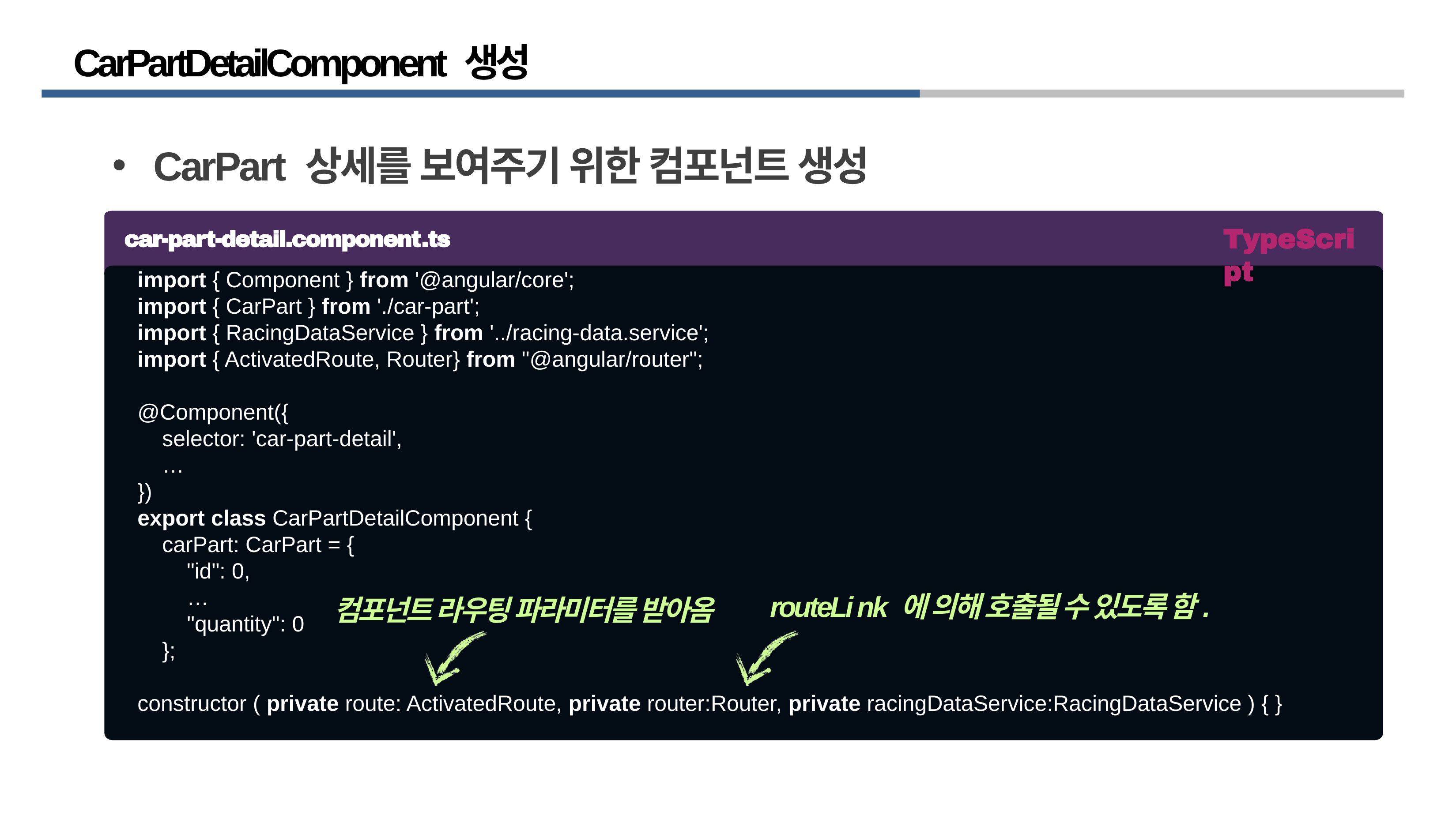

# CarPartDetailComponent 생성
CarPart 상세를 보여주기 위한 컴포넌트 생성

TypeScript
car-part-detail.component.ts
import { Component } from '@angular/core';
import { CarPart } from './car-part';
import { RacingDataService } from '../racing-data.service';
import { ActivatedRoute, Router} from "@angular/router";
@Component({
    selector: 'car-part-detail',
    …
})
export class CarPartDetailComponent {
    carPart: CarPart = {
        "id": 0,
        …
        "quantity": 0
    };
constructor ( private route: ActivatedRoute, private router:Router, private racingDataService:RacingDataService ) { }
routeLi nk 에 의해 호출될 수 있도록 함.
 컴포넌트 라우팅 파라미터를 받아옴